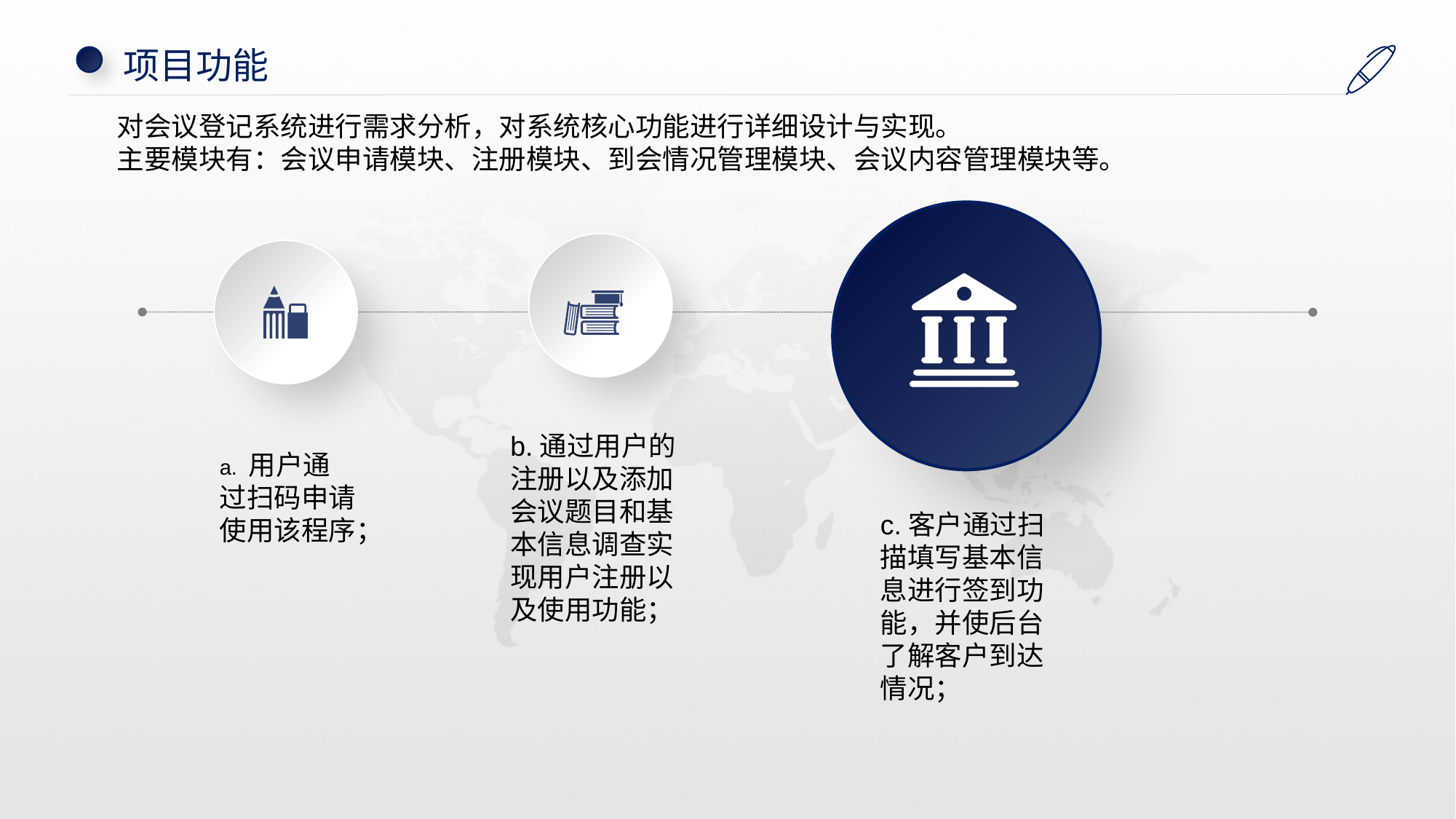

项目功能

对会议登记系统进行需求分析，对系统核心功能进行详细设计与实现。
主要模块有：会议申请模块、注册模块、到会情况管理模块、会议内容管理模块等。

b.通过用户的注册以及添加会议题目和基本信息调查实现用户注册以及使用功能；
a. 用户通过扫码申请使用该程序；
c.客户通过扫描填写基本信息进行签到功能，并使后台了解客户到达情况；